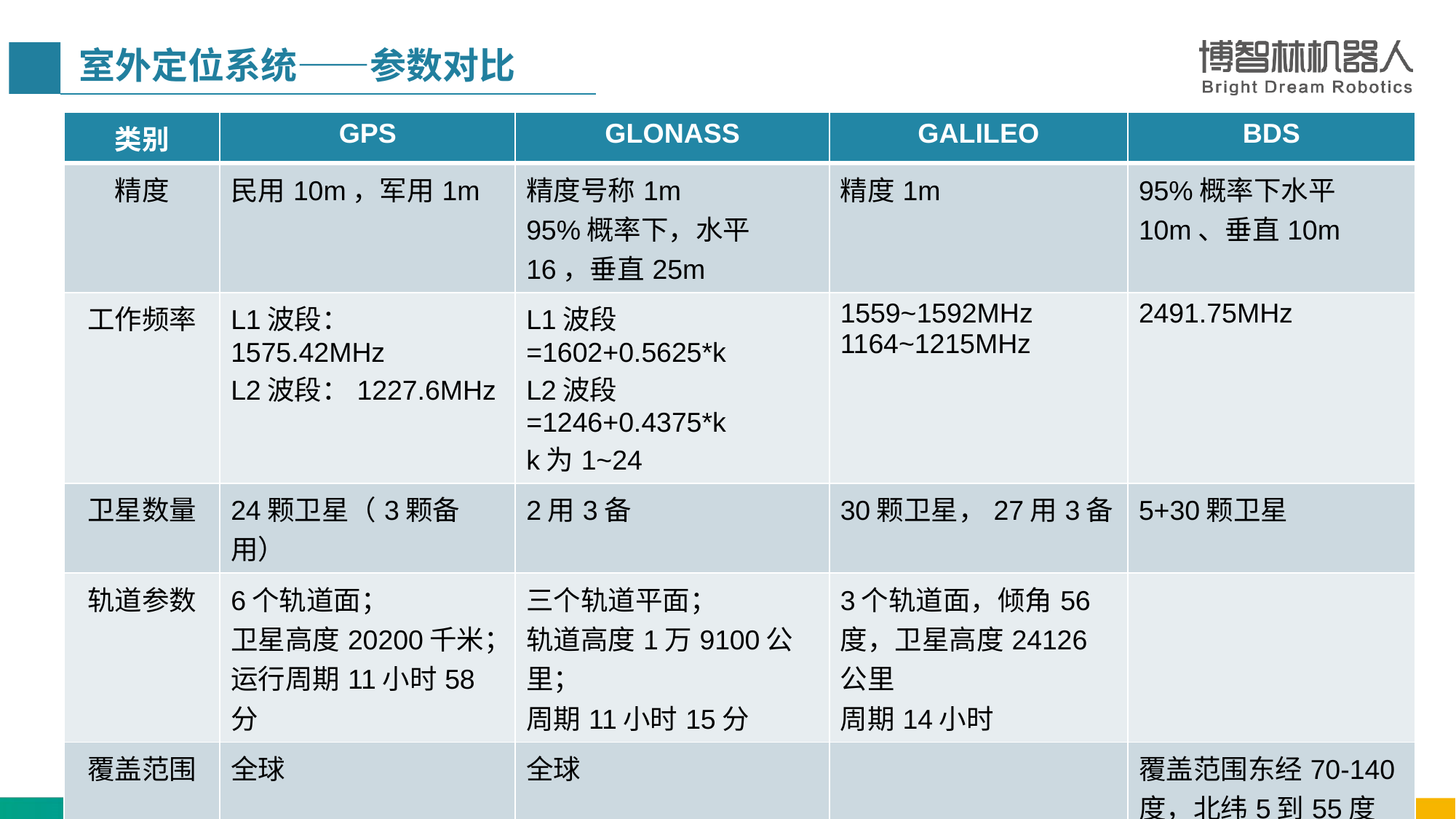

室外定位系统——参数对比
| 类别 | GPS | GLONASS | GALILEO | BDS |
| --- | --- | --- | --- | --- |
| 精度 | 民用10m，军用1m | 精度号称1m 95%概率下，水平16，垂直25m | 精度1m | 95%概率下水平10m、垂直10m |
| 工作频率 | L1波段：1575.42MHz L2波段：1227.6MHz | L1波段=1602+0.5625\*k L2波段=1246+0.4375\*k k为1~24 | 1559~1592MHz 1164~1215MHz | 2491.75MHz |
| 卫星数量 | 24颗卫星（3颗备用） | 2用3备 | 30颗卫星，27用3备 | 5+30颗卫星 |
| 轨道参数 | 6个轨道面； 卫星高度20200千米；运行周期11小时58分 | 三个轨道平面； 轨道高度1万9100公里； 周期11小时15分 | 3个轨道面，倾角56度，卫星高度24126公里 周期14小时 |  |
| 覆盖范围 | 全球 | 全球 |  | 覆盖范围东经70-140度，北纬5到55度 |
| 调制方式 | CDMA | FDMA |  |  |
| 用户设备 | 被动接收 | 被动接收 | 被动接收 | 主动询问 |